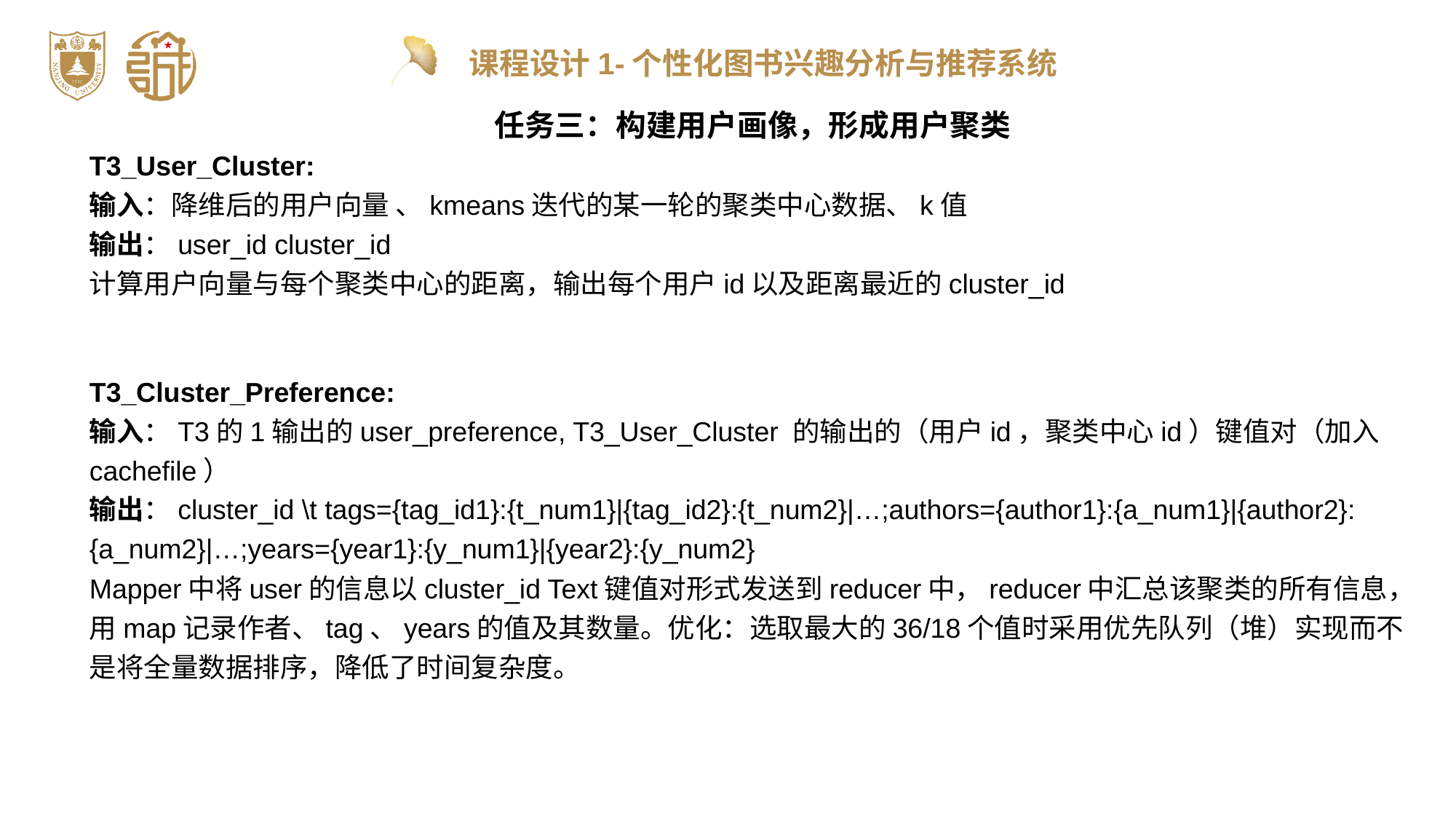

任务三：构建用户画像，形成用户聚类
T3_User_Cluster:
输入：降维后的用户向量 、kmeans迭代的某一轮的聚类中心数据、k值
输出：user_id cluster_id
计算用户向量与每个聚类中心的距离，输出每个用户id以及距离最近的cluster_id

T3_Cluster_Preference:
输入：T3的1输出的user_preference, T3_User_Cluster 的输出的（用户id，聚类中心id）键值对（加入cachefile）
输出：cluster_id \t tags={tag_id1}:{t_num1}|{tag_id2}:{t_num2}|…;authors={author1}:{a_num1}|{author2}:{a_num2}|…;years={year1}:{y_num1}|{year2}:{y_num2}
Mapper中将user的信息以cluster_id Text键值对形式发送到reducer中，reducer中汇总该聚类的所有信息，用map记录作者、tag、years的值及其数量。优化：选取最大的36/18个值时采用优先队列（堆）实现而不是将全量数据排序，降低了时间复杂度。